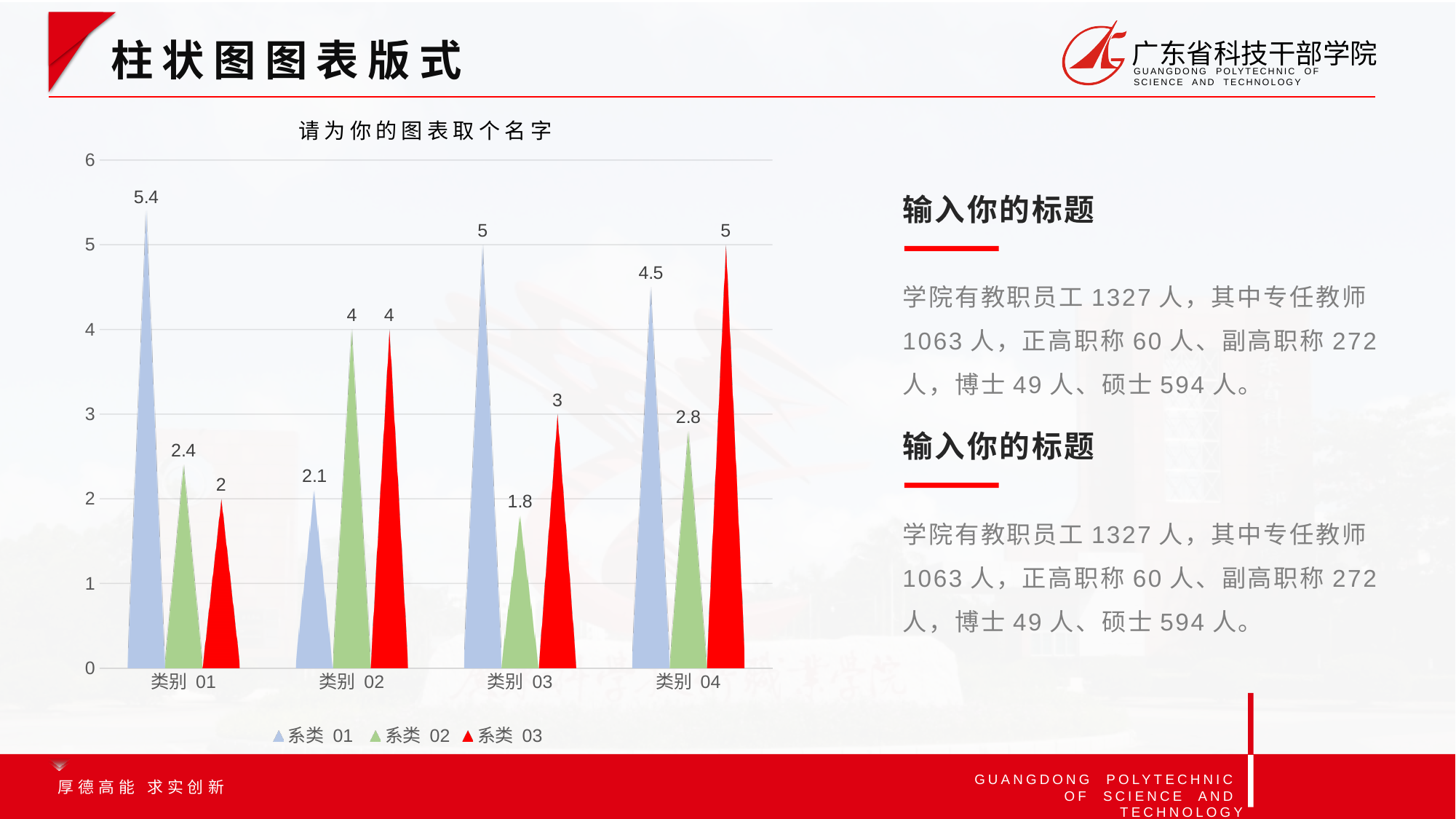

先Ctrl+C复制一个三角形☞选中图表Ctrl+V粘贴☞即可修改图表形状
柱状图图表版式
请为你的图表取个名字

### Chart

| Category | 系类 01  | 系类 02 | 系类 03 |
|---|---|---|---|
| 类别 01 | 5.4 | 2.4 | 2.0 |
| 类别 02 | 2.1 | 4.0 | 4.0 |
| 类别 03 | 5.0 | 1.8 | 3.0 |
| 类别 04 | 4.5 | 2.8 | 5.0 |
输入你的标题

学院有教职员工1327人，其中专任教师1063人，正高职称60人、副高职称272人，博士49人、硕士594人。
输入你的标题

学院有教职员工1327人，其中专任教师1063人，正高职称60人、副高职称272人，博士49人、硕士594人。